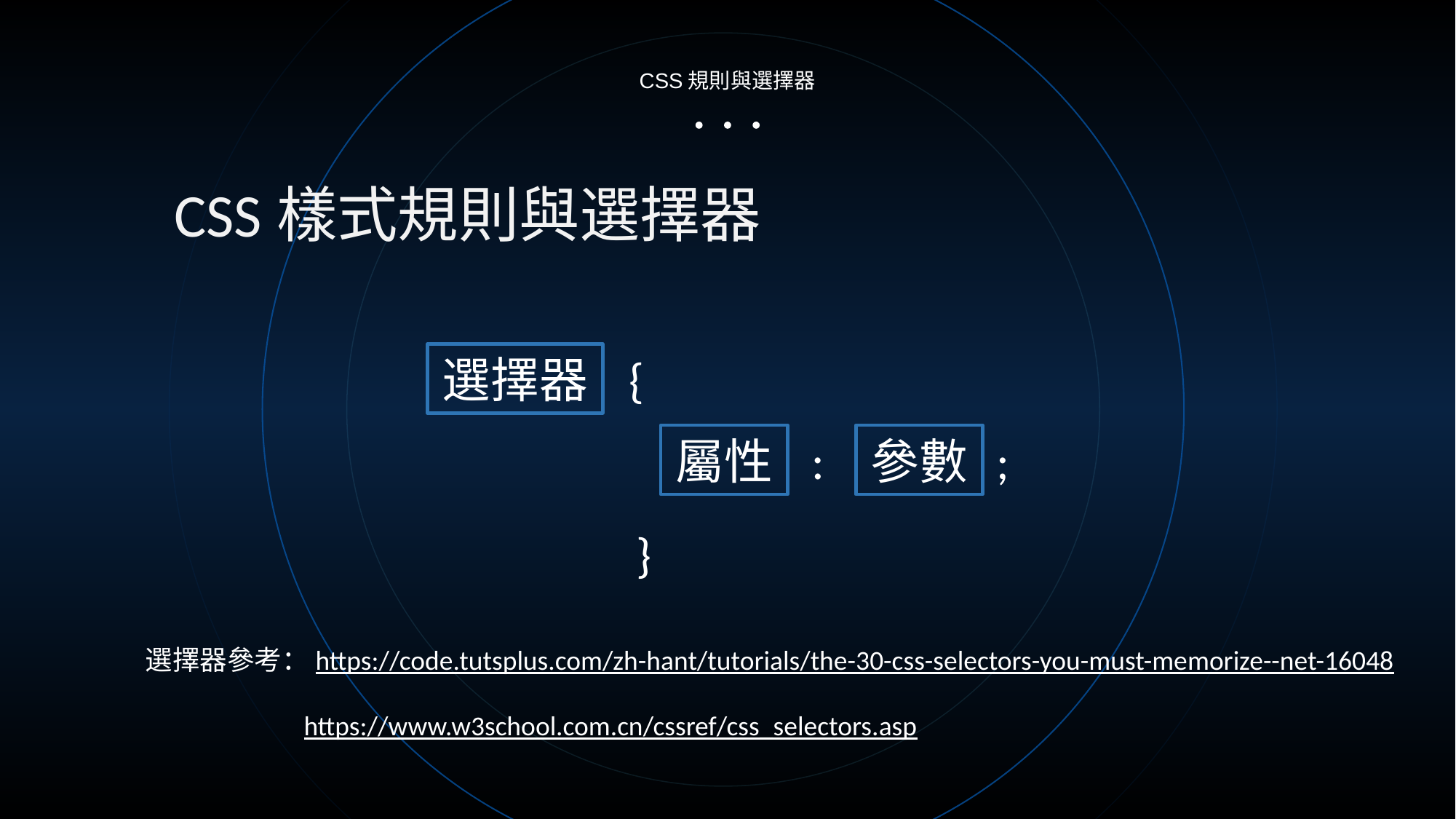

CSS規則與選擇器

CSS樣式規則與選擇器
{
選擇器
 ;
參數
:
屬性
  }
選擇器參考：https://code.tutsplus.com/zh-hant/tutorials/the-30-css-selectors-you-must-memorize--net-16048

	        https://www.w3school.com.cn/cssref/css_selectors.asp